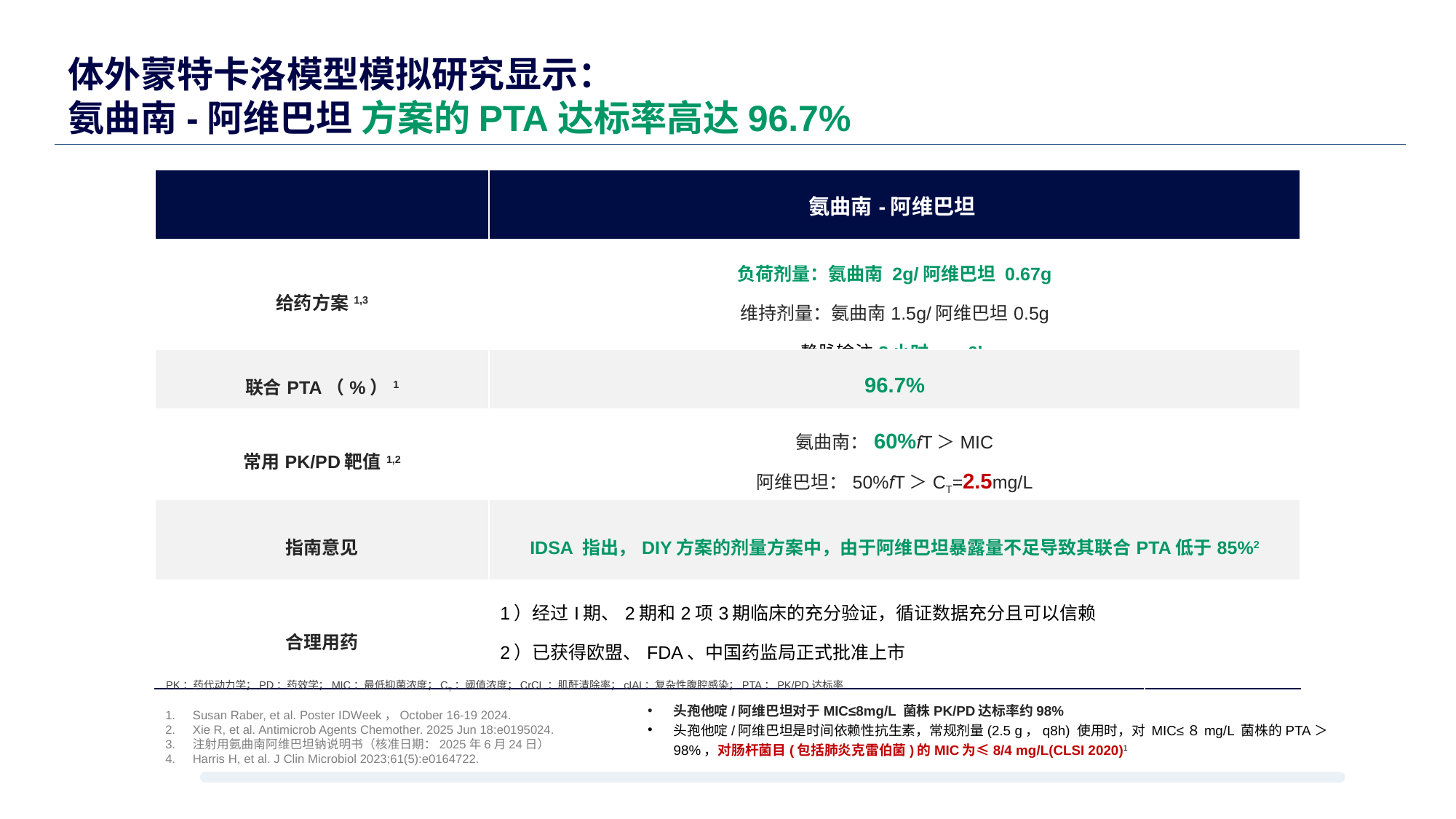

# 体外蒙特卡洛模型模拟研究显示： 氨曲南-阿维巴坦 方案的PTA达标率高达96.7%
|  | 氨曲南-阿维巴坦 |  |
| --- | --- | --- |
| 给药方案1,3 | 负荷剂量：氨曲南 2g/阿维巴坦 0.67g 维持剂量：氨曲南1.5g/阿维巴坦0.5g 静脉输注3小时， q6h |  |
| 联合PTA（%）1 | 96.7% |  |
| 常用PK/PD靶值1,2 | 氨曲南：60%fT＞MIC 阿维巴坦：50%fT＞CT=2.5mg/L |  |
| 指南意见 | IDSA 指出，DIY方案的剂量方案中，由于阿维巴坦暴露量不足导致其联合PTA低于85%2 |  |
| 合理用药 | 1）经过I期、2期和2项3期临床的充分验证，循证数据充分且可以信赖 2）已获得欧盟、FDA、中国药监局正式批准上市 |  |
PK：药代动力学；PD：药效学；MIC：最低抑菌浓度；CT：阈值浓度；CrCL：肌酐清除率；cIAI：复杂性腹腔感染；PTA：PK/PD达标率
头孢他啶/阿维巴坦对于MIC≤8mg/L 菌株PK/PD达标率约98%
头孢他啶/阿维巴坦是时间依赖性抗生素，常规剂量(2.5 g，q8h) 使用时，对 MIC≤８mg/L 菌株的PTA＞98%，对肠杆菌目(包括肺炎克雷伯菌)的MIC为≤8/4 mg/L(CLSI 2020)1
Susan Raber, et al. Poster IDWeek，October 16-19 2024.
Xie R, et al. Antimicrob Agents Chemother. 2025 Jun 18:e0195024.
注射用氨曲南阿维巴坦钠说明书（核准日期：2025年6月24日）
Harris H, et al. J Clin Microbiol 2023;61(5):e0164722.